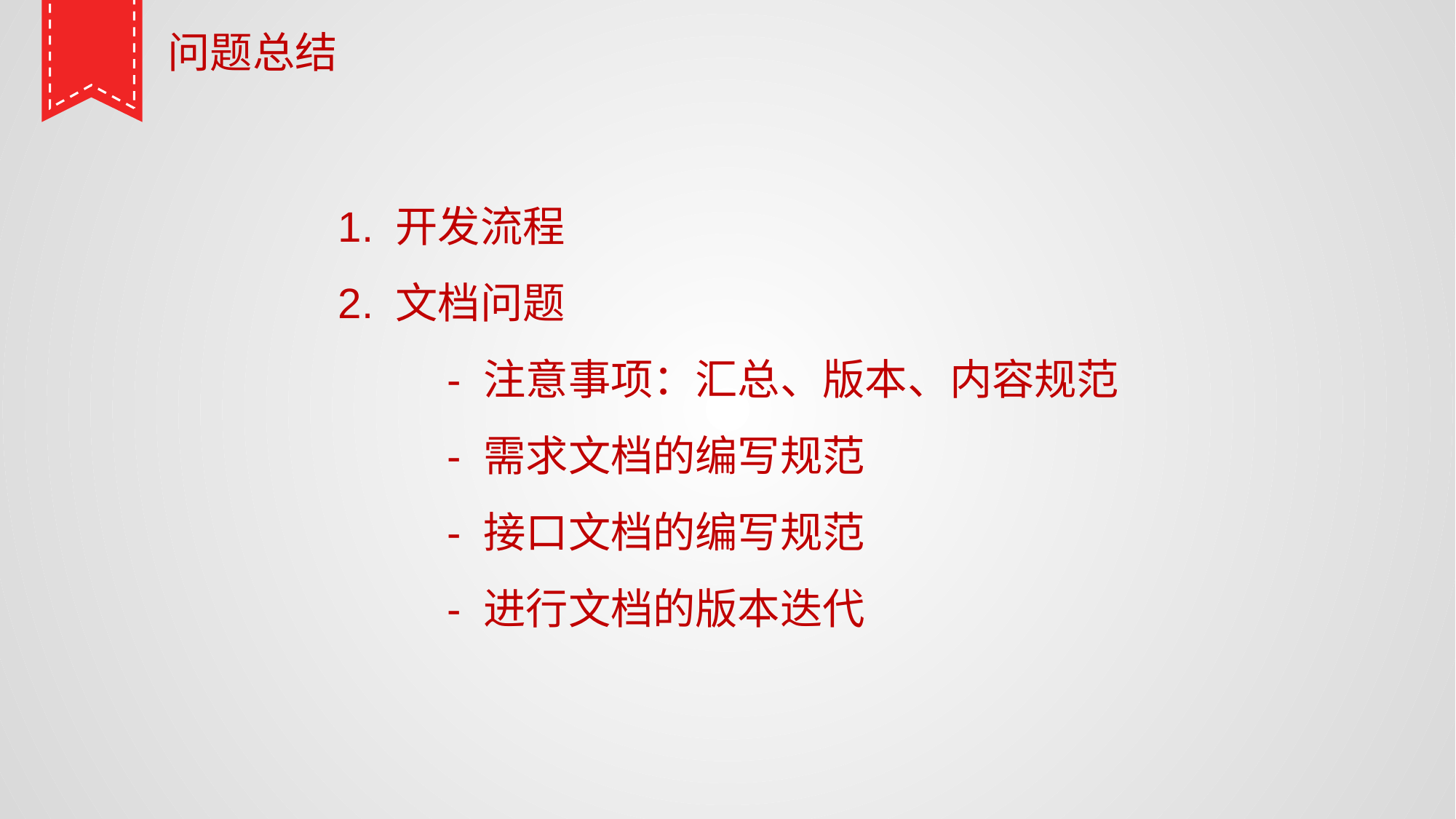

问题总结
1. 开发流程
2. 文档问题
	- 注意事项：汇总、版本、内容规范
	- 需求文档的编写规范
	- 接口文档的编写规范
	- 进行文档的版本迭代